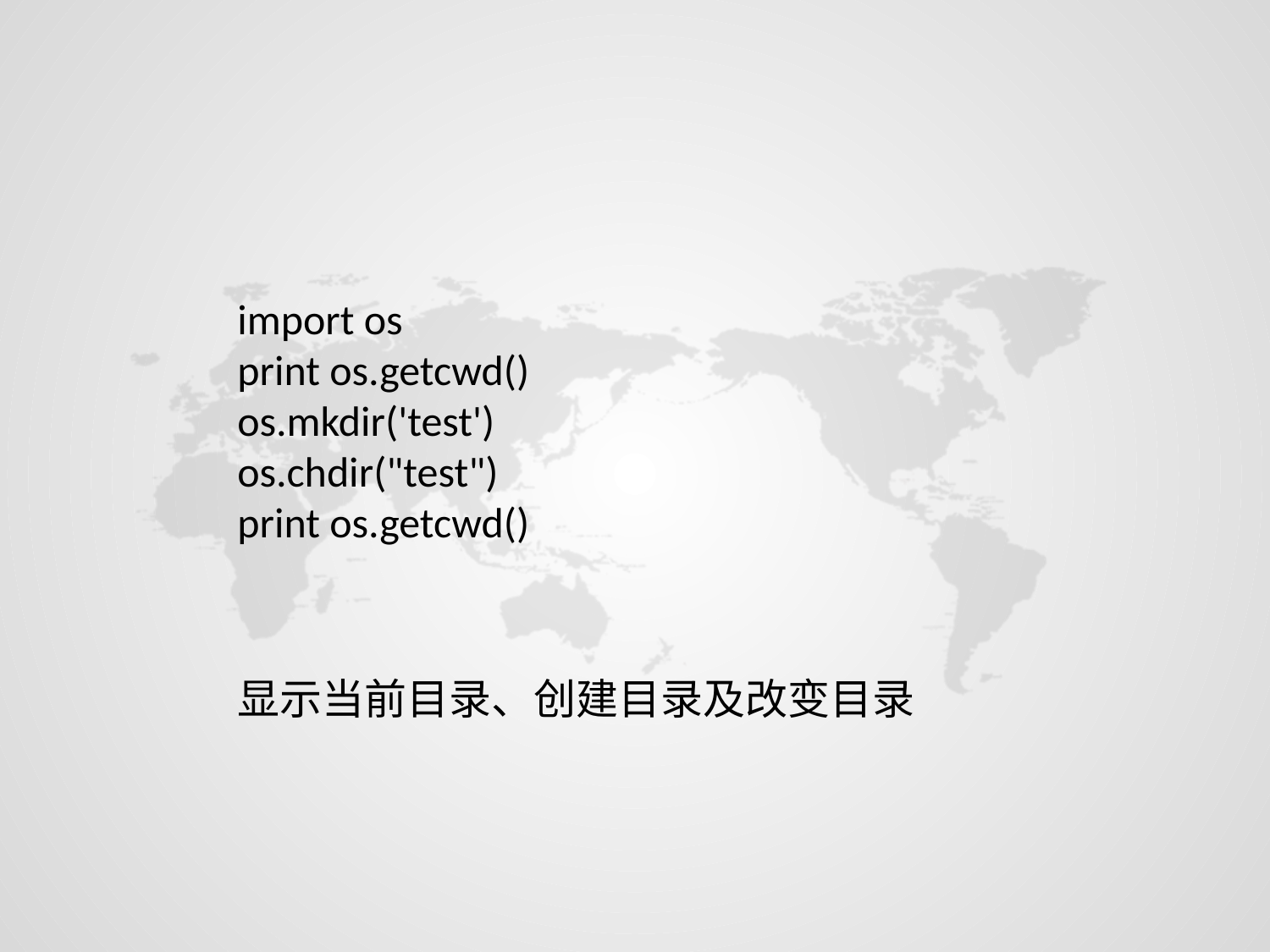

import os
print os.getcwd()
os.mkdir('test')
os.chdir("test")
print os.getcwd()
显示当前目录、创建目录及改变目录